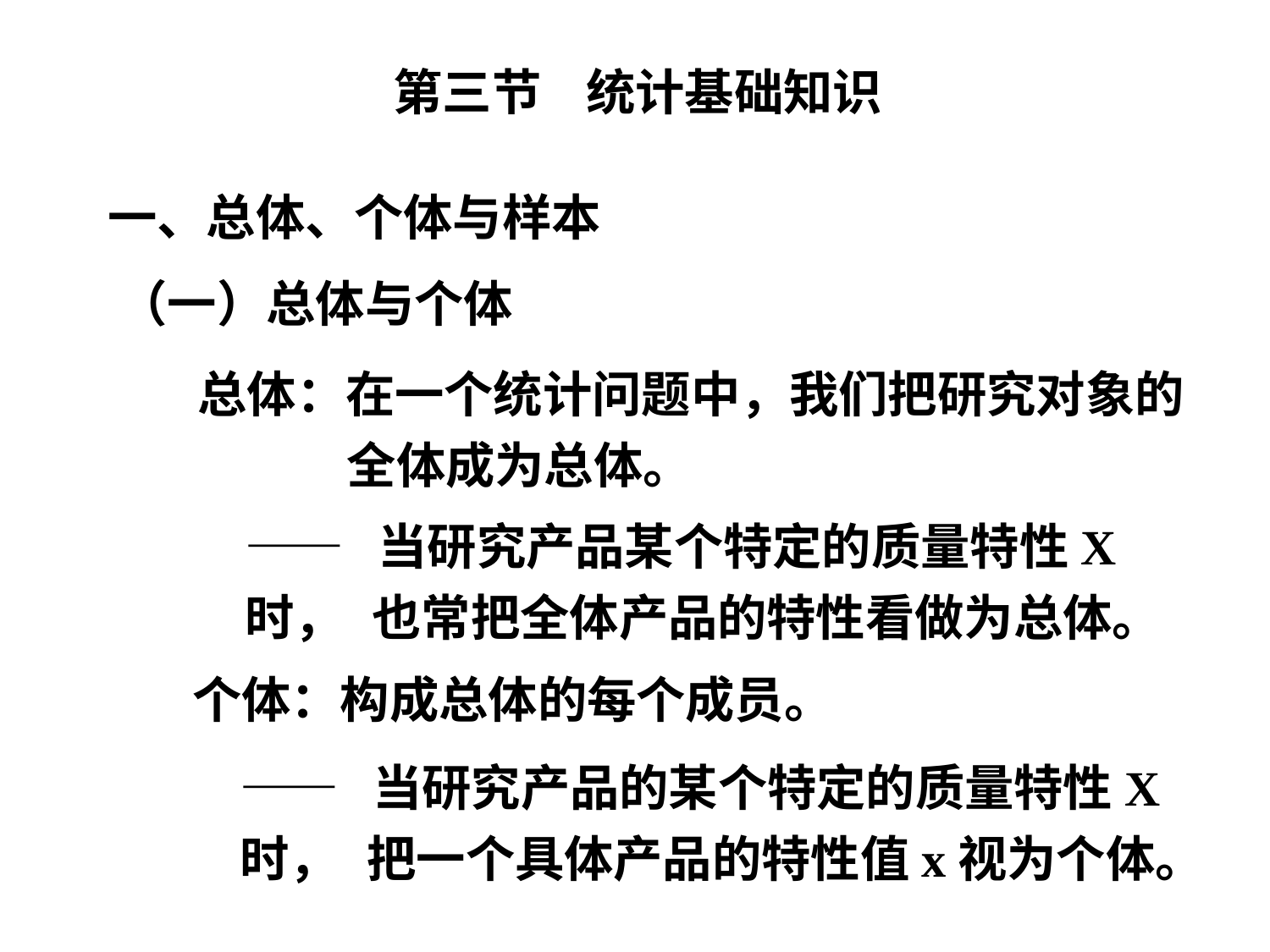

第三节    统计基础知识
一、总体、个体与样本
（一）总体与个体
总体：在一个统计问题中，我们把研究对象的	  全体成为总体。
——  当研究产品某个特定的质量特性X时，	也常把全体产品的特性看做为总体。
个体：构成总体的每个成员。
——  当研究产品的某个特定的质量特性X时，	把一个具体产品的特性值x视为个体。